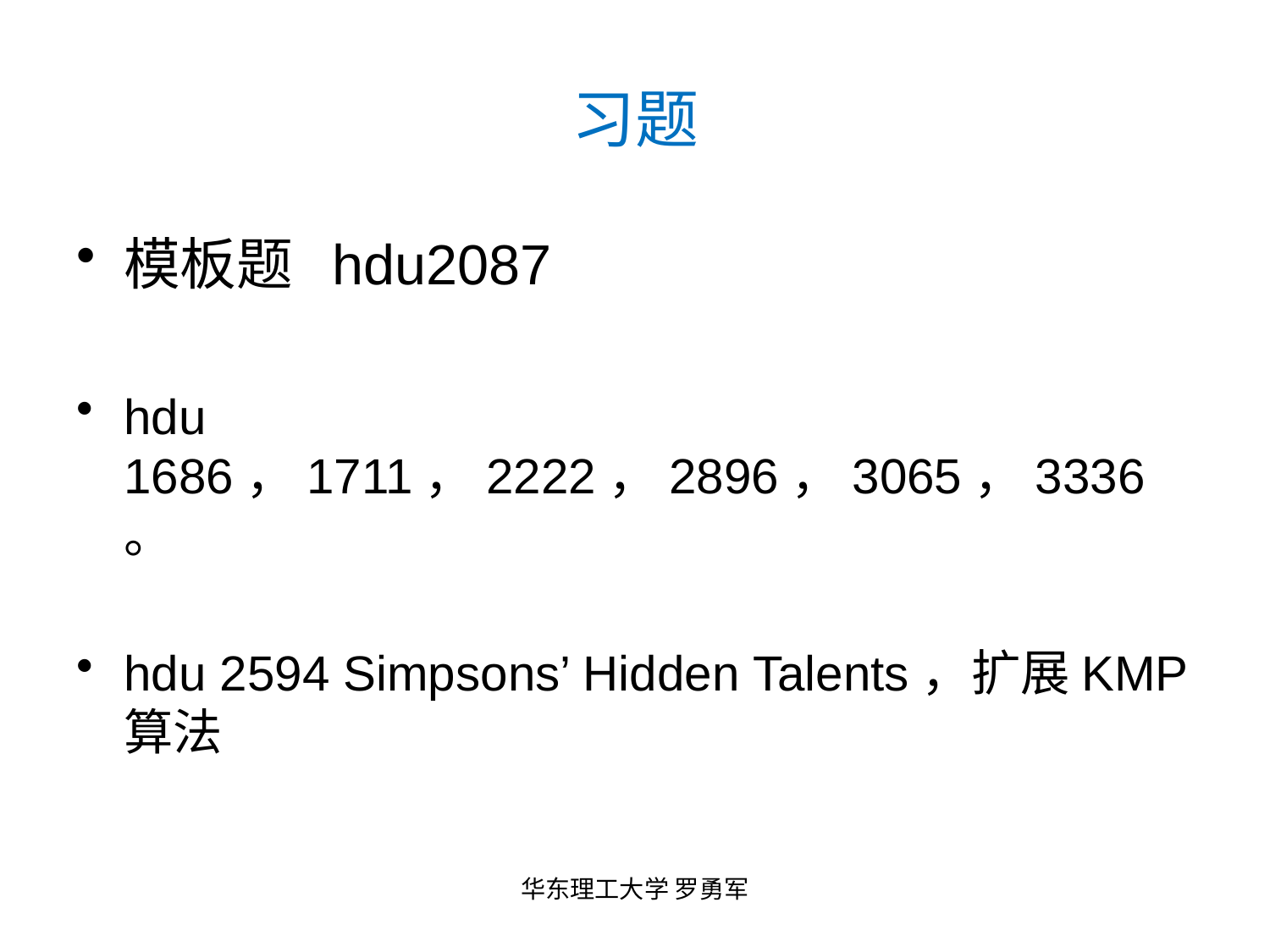

# 习题
模板题  hdu2087

hdu 1686，1711，2222，2896，3065，3336。

hdu 2594 Simpsons’ Hidden Talents，扩展KMP算法

华东理工大学 罗勇军